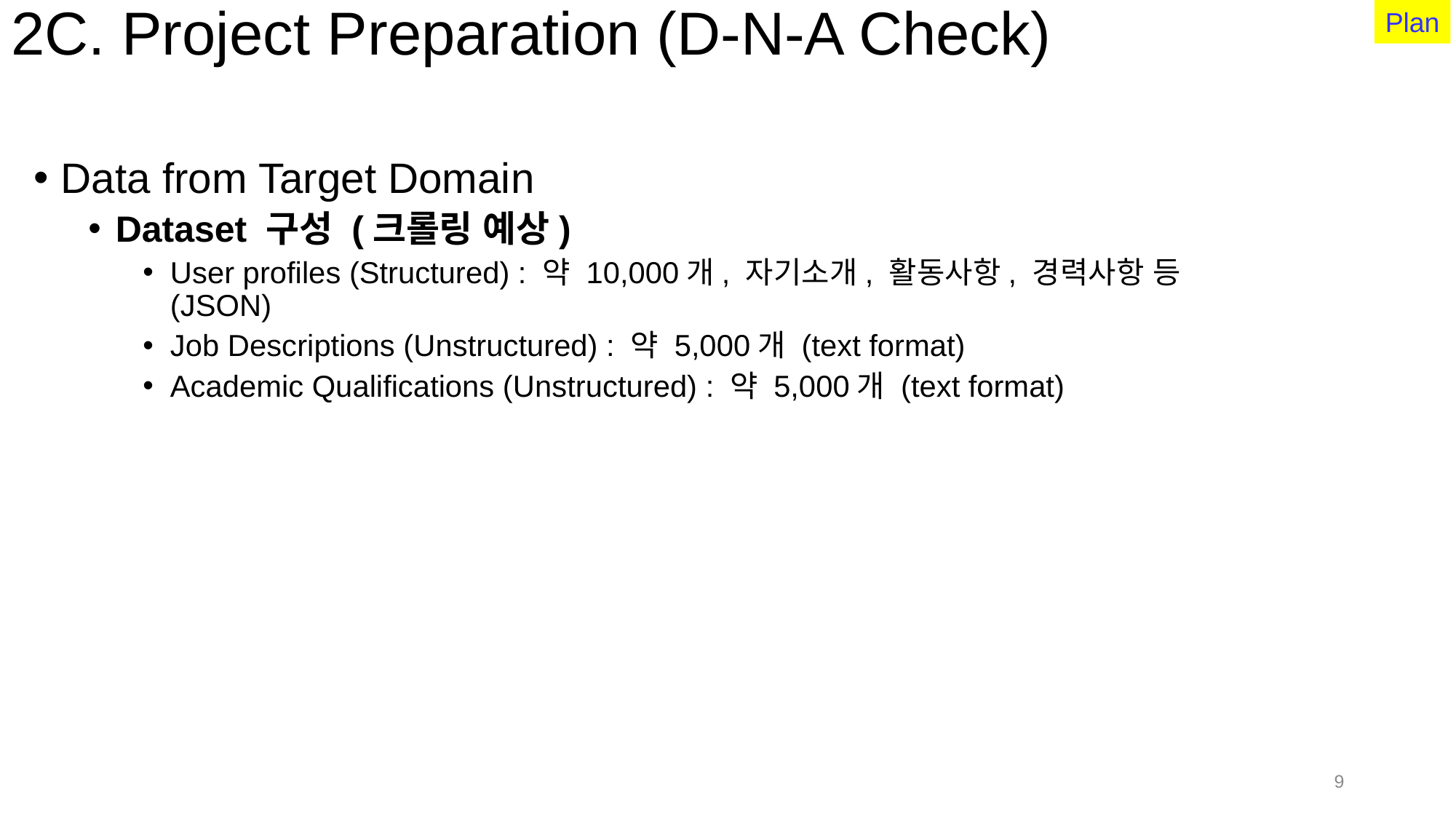

9
Plan
# 2C. Project Preparation (D-N-A Check)
Data from Target Domain
Dataset 구성 (크롤링 예상)
User profiles (Structured) : 약 10,000개, 자기소개, 활동사항, 경력사항 등 (JSON)
Job Descriptions (Unstructured) : 약 5,000개 (text format)
Academic Qualifications (Unstructured) : 약 5,000개 (text format)